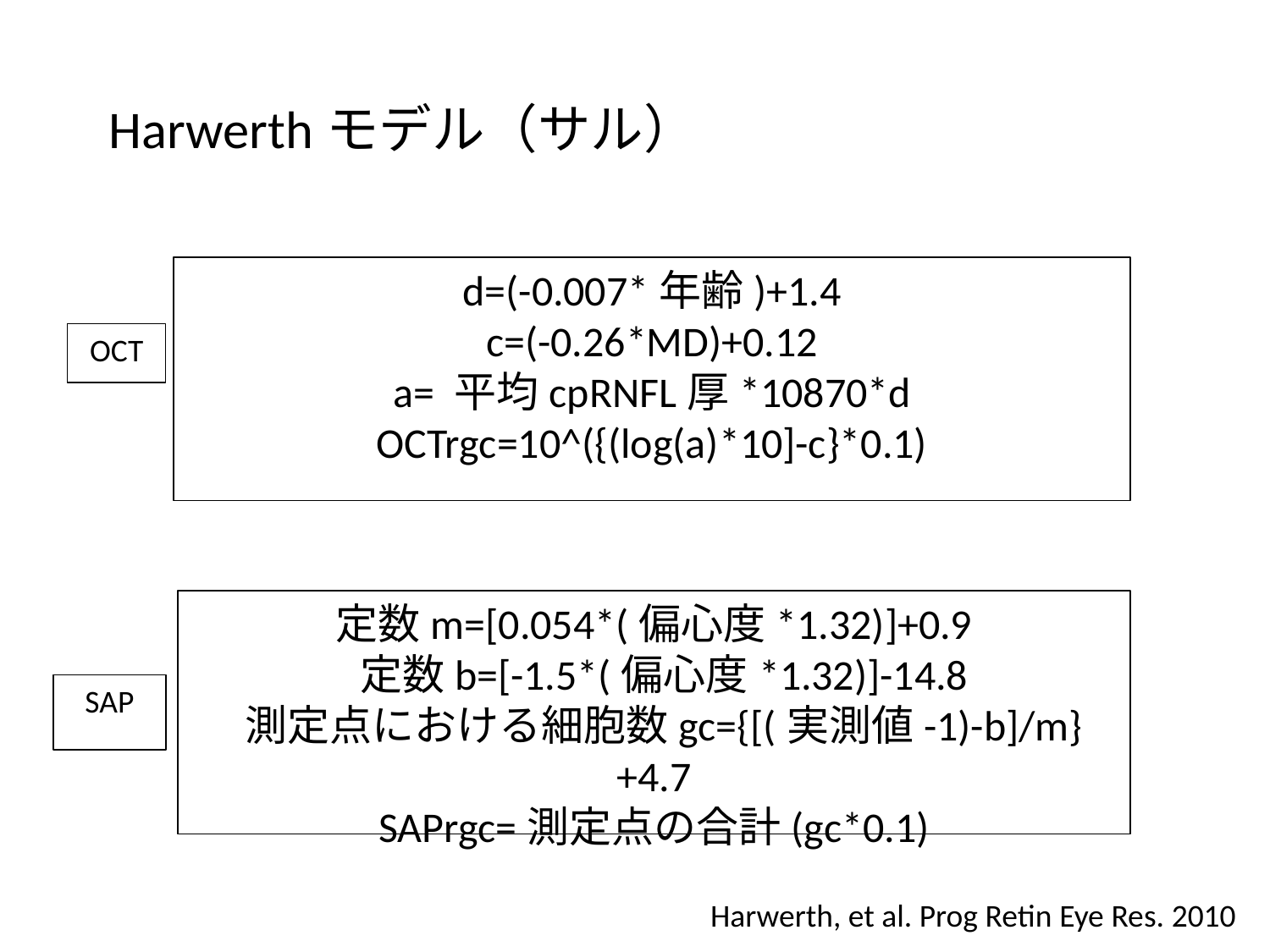

Harwerthモデル（サル）
d=(-0.007*年齢)+1.4
c=(-0.26*MD)+0.12
a= 平均cpRNFL厚*10870*d
OCTrgc=10^({(log(a)*10]-c}*0.1)
OCT
定数m=[0.054*(偏心度*1.32)]+0.9
 定数b=[-1.5*(偏心度*1.32)]-14.8
 測定点における細胞数gc={[(実測値-1)-b]/m}+4.7
SAPrgc=測定点の合計(gc*0.1)
SAP
Harwerth, et al. Prog Retin Eye Res. 2010